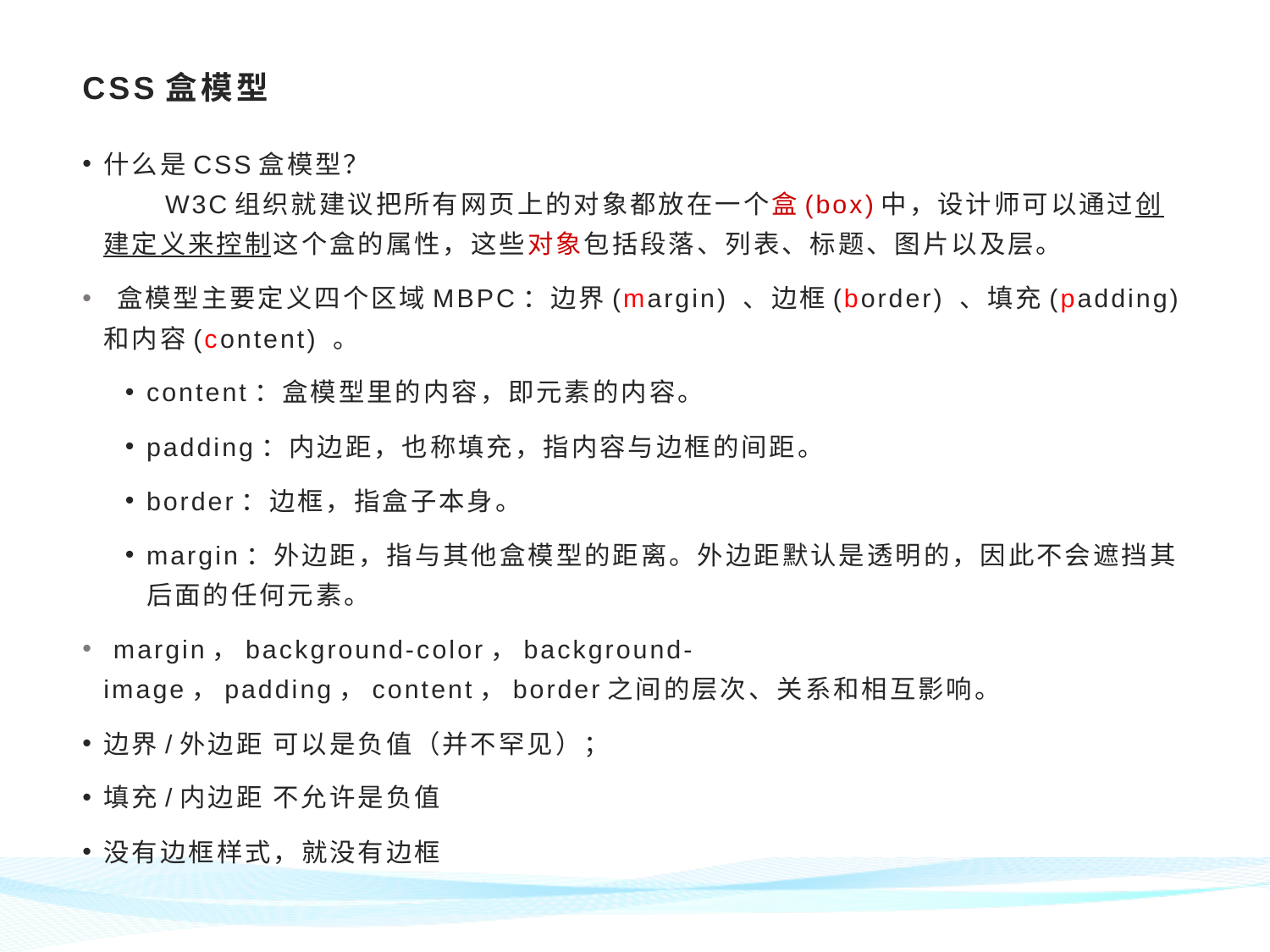

# CSS盒模型
什么是CSS盒模型？
　　W3C组织就建议把所有网页上的对象都放在一个盒(box)中，设计师可以通过创建定义来控制这个盒的属性，这些对象包括段落、列表、标题、图片以及层。
 盒模型主要定义四个区域MBPC：边界(margin) 、边框(border) 、填充(padding)和内容(content) 。
content：盒模型里的内容，即元素的内容。
padding：内边距，也称填充，指内容与边框的间距。
border：边框，指盒子本身。
margin：外边距，指与其他盒模型的距离。外边距默认是透明的，因此不会遮挡其后面的任何元素。
 margin，background-color，background-image，padding，content，border之间的层次、关系和相互影响。
边界/外边距 可以是负值（并不罕见）；
填充/内边距 不允许是负值
没有边框样式，就没有边框